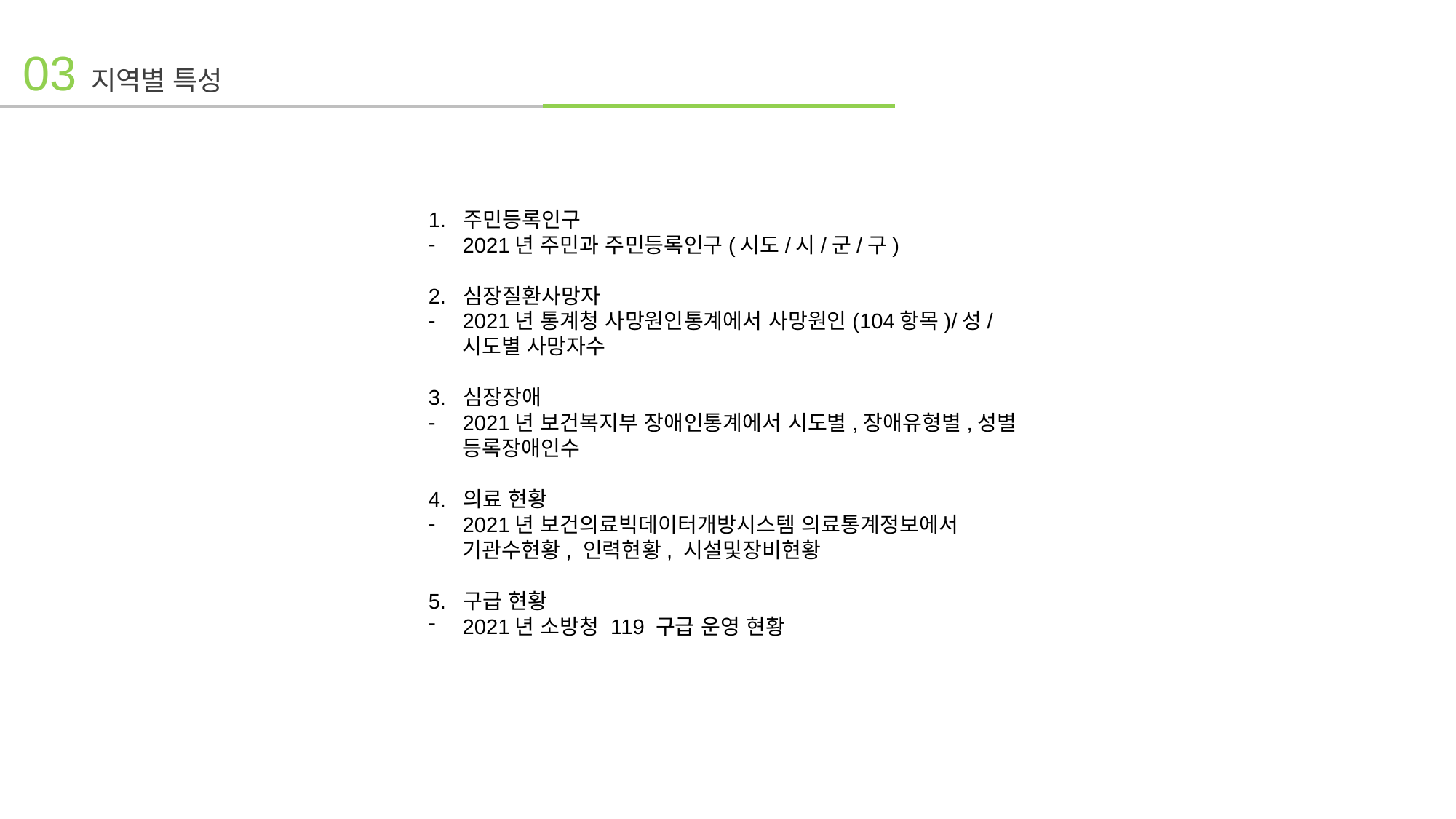

03 지역별 특성
1.  주민등록인구
2021년 주민과 주민등록인구(시도/시/군/구)

2.  심장질환사망자
2021년 통계청 사망원인통계에서 사망원인(104항목)/성/시도별 사망자수

3.  심장장애
2021년 보건복지부 장애인통계에서 시도별,장애유형별,성별 등록장애인수

4.  의료 현황
2021년 보건의료빅데이터개방시스템 의료통계정보에서 기관수현황, 인력현황, 시설및장비현황

5.  구급 현황
2021년 소방청 119 구급 운영 현황